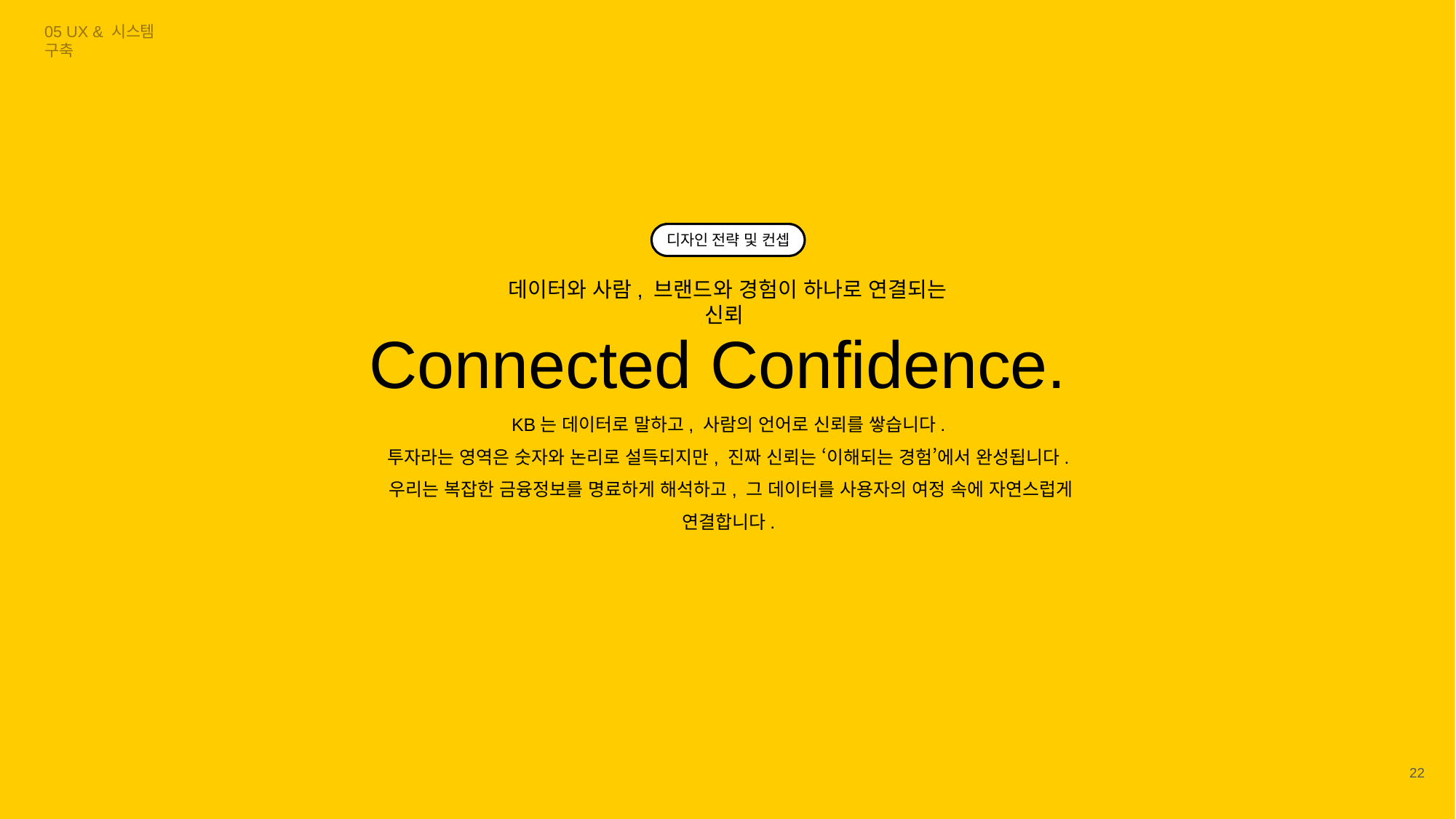

05 UX & 시스템 구축
디자인 전략 및 컨셉
데이터와 사람, 브랜드와 경험이 하나로 연결되는 신뢰
Connected Confidence.
KB는 데이터로 말하고, 사람의 언어로 신뢰를 쌓습니다.
투자라는 영역은 숫자와 논리로 설득되지만, 진짜 신뢰는 ‘이해되는 경험’에서 완성됩니다.
우리는 복잡한 금융정보를 명료하게 해석하고, 그 데이터를 사용자의 여정 속에 자연스럽게 연결합니다.
22